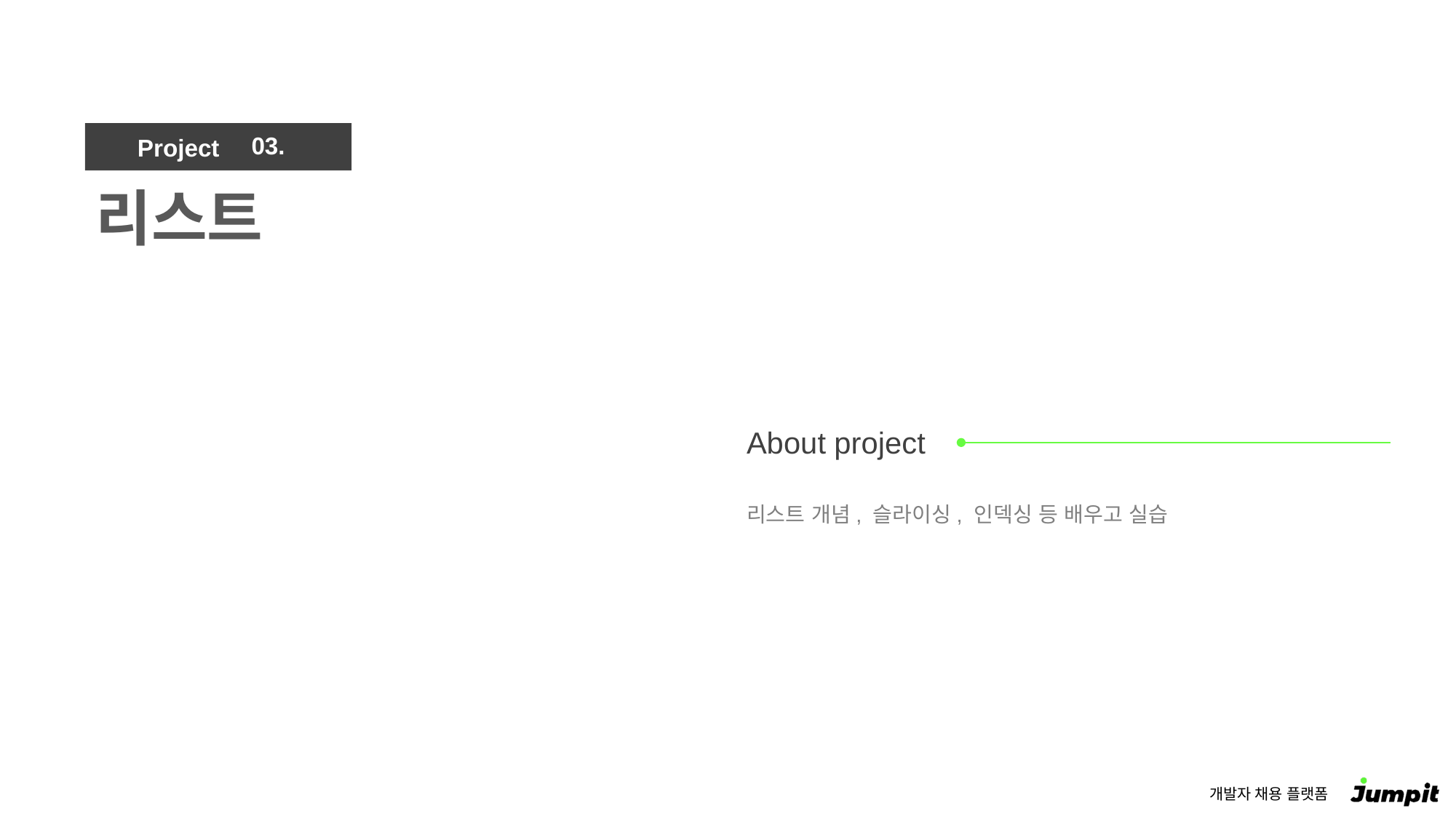

03.
리스트
리스트 개념, 슬라이싱, 인덱싱 등 배우고 실습